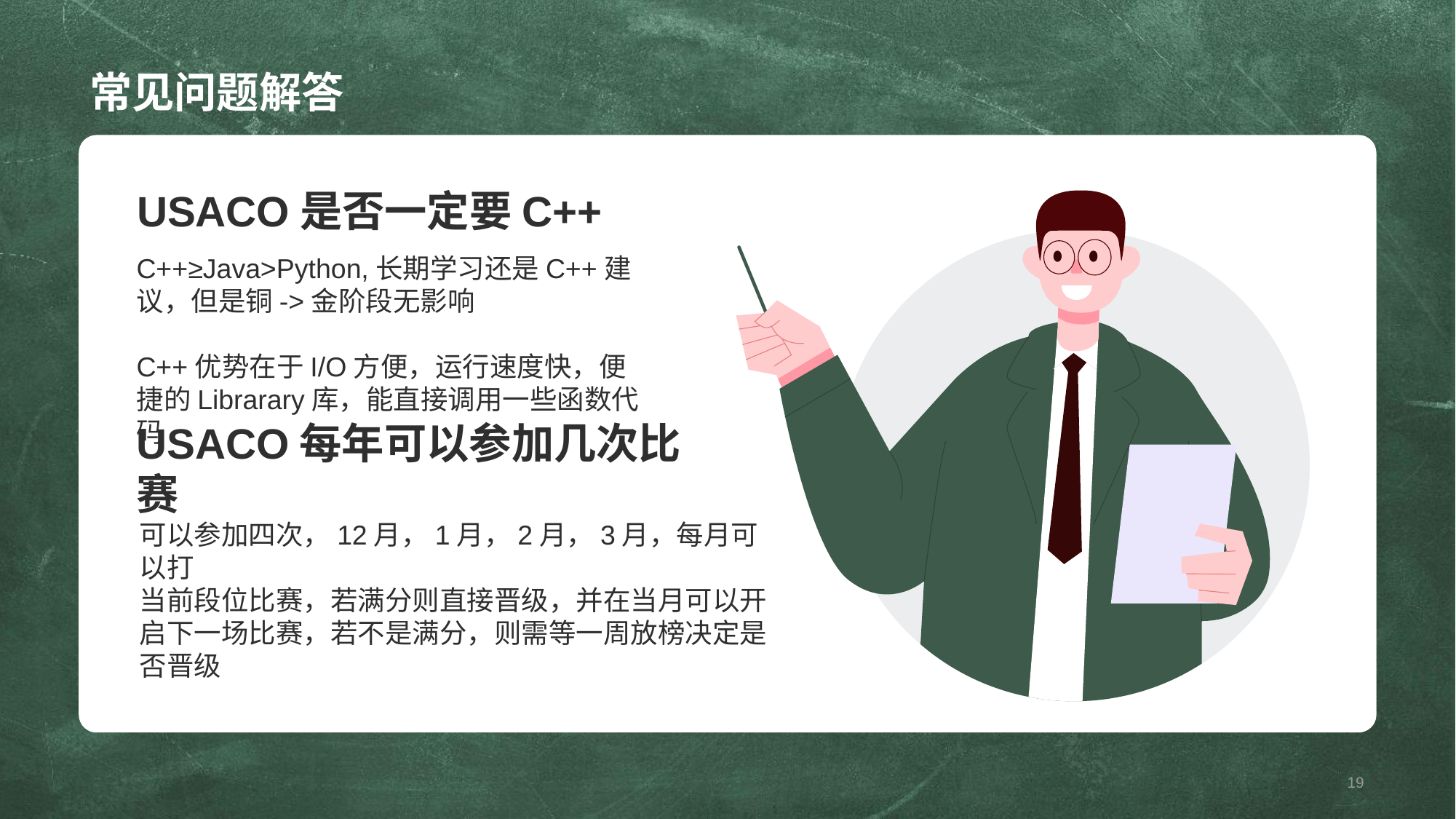

# 常见问题解答
USACO是否一定要C++

C++≥Java>Python,长期学习还是C++建议，但是铜->金阶段无影响

C++优势在于I/O方便，运行速度快，便捷的Librarary库，能直接调用一些函数代码
USACO每年可以参加几次比赛

可以参加四次，12月，1月，2月，3月，每月可以打
当前段位比赛，若满分则直接晋级，并在当月可以开启下一场比赛，若不是满分，则需等一周放榜决定是否晋级
19